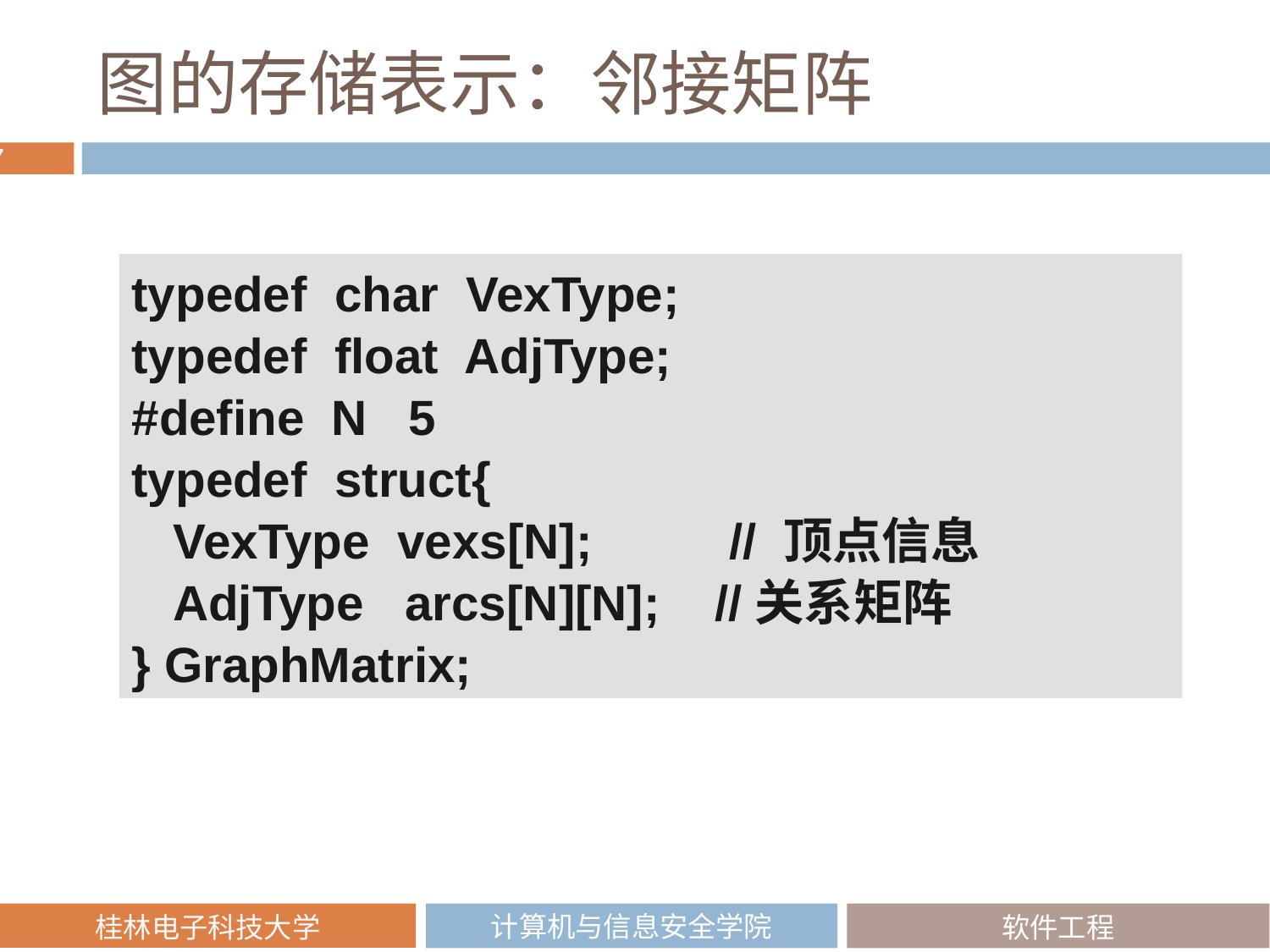

# 图的存储表示：邻接矩阵
typedef  char  VexType;
typedef  float  AdjType;
#define  N   5
typedef  struct{
   VexType  vexs[N];          // 顶点信息
   AdjType   arcs[N][N];    //关系矩阵
} GraphMatrix;